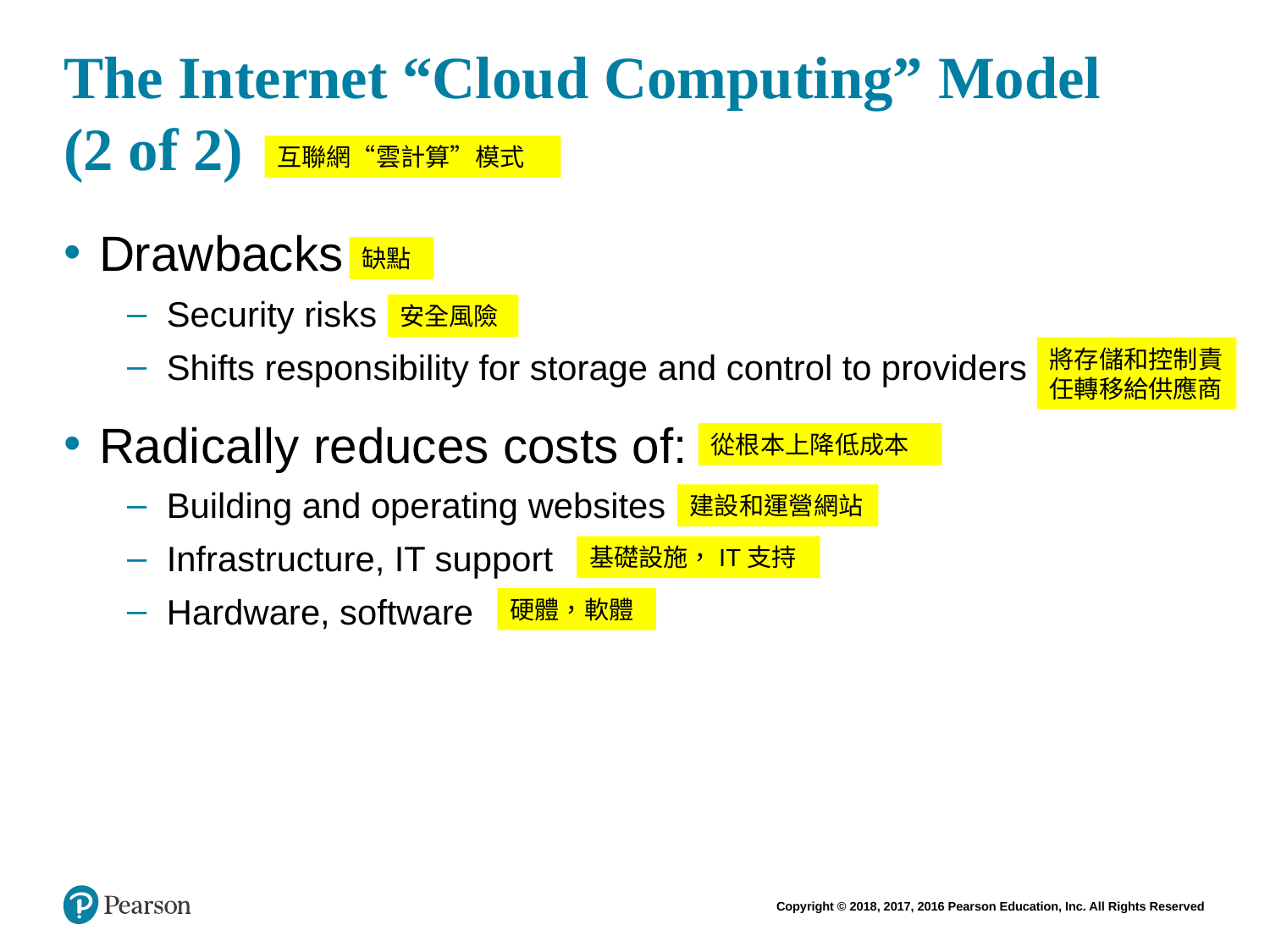

# The Internet “Cloud Computing” Model (2 of 2)
互聯網“雲計算”模式
Drawbacks
Security risks
Shifts responsibility for storage and control to providers
Radically reduces costs of:
Building and operating websites
Infrastructure, IT support
Hardware, software
缺點
安全風險
將存儲和控制責任轉移給供應商
從根本上降低成本
建設和運營網站
基礎設施，IT支持
硬體，軟體